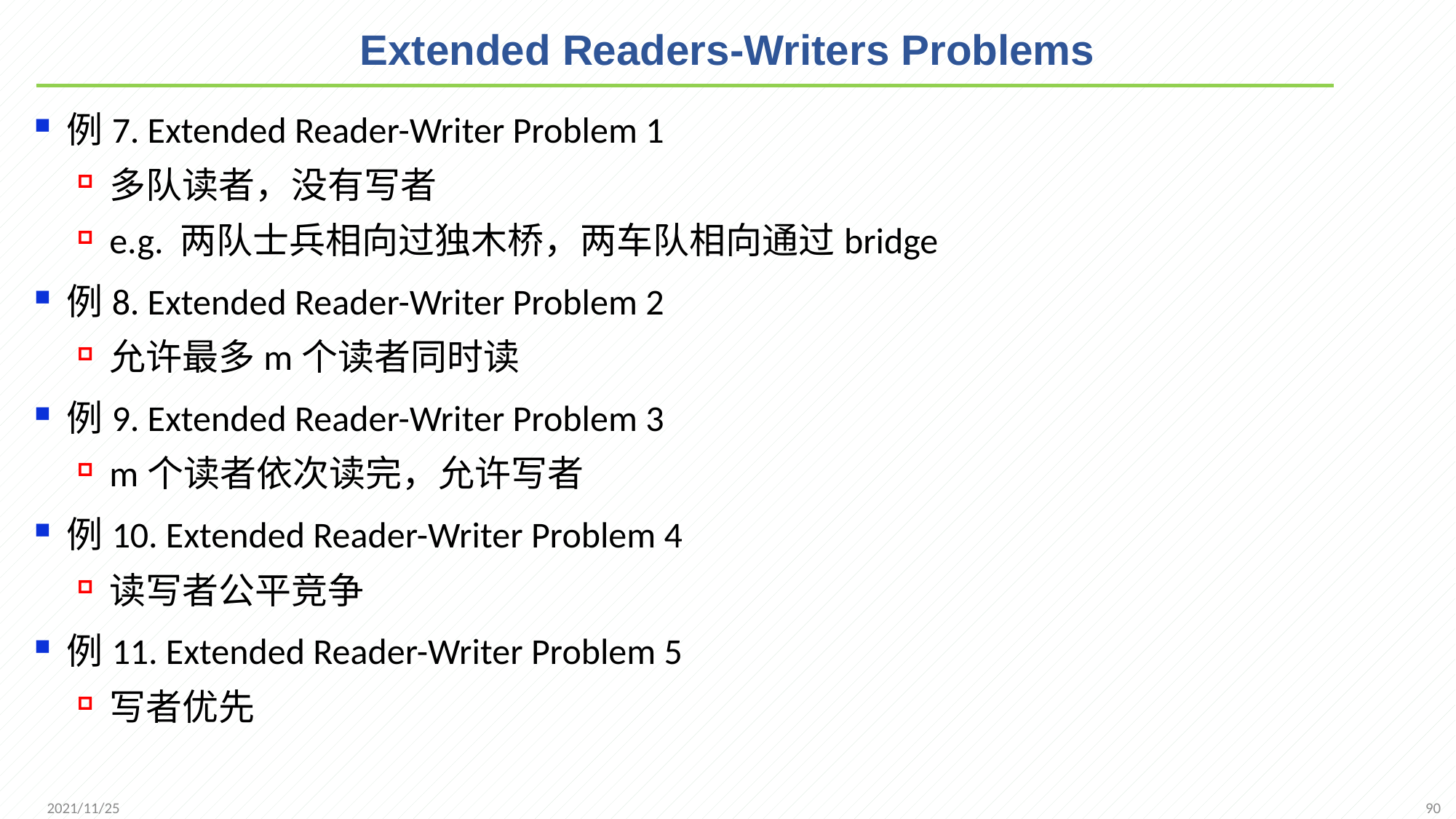

# Extended Readers-Writers Problems
例7. Extended Reader-Writer Problem 1
多队读者，没有写者
e.g. 两队士兵相向过独木桥，两车队相向通过bridge
例8. Extended Reader-Writer Problem 2
允许最多m个读者同时读
例9. Extended Reader-Writer Problem 3
m个读者依次读完，允许写者
例10. Extended Reader-Writer Problem 4
读写者公平竞争
例11. Extended Reader-Writer Problem 5
写者优先

90
2021/11/25